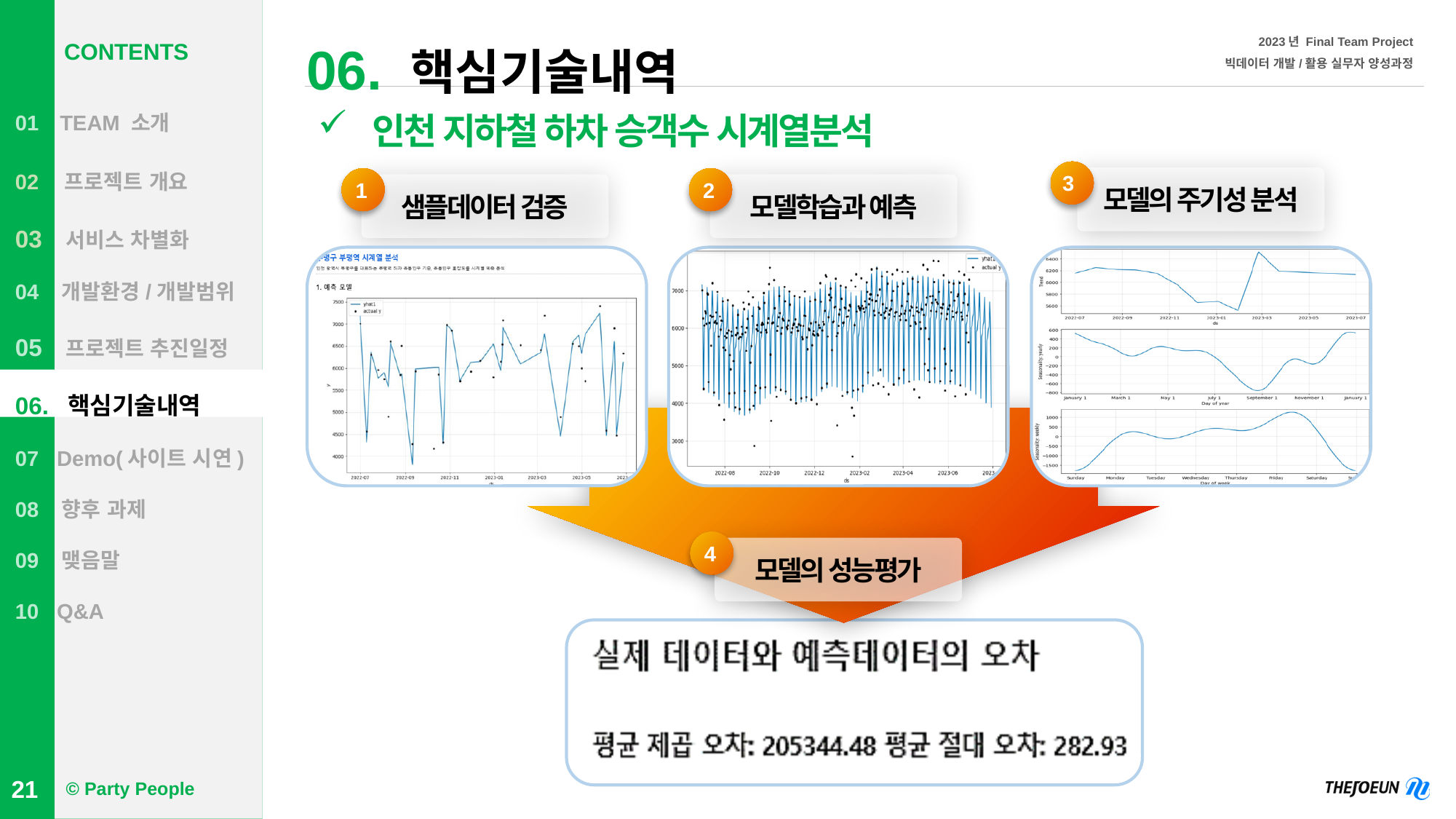

# 06. 핵심기술내역
CONTENTS
01.  TEAM 소개
02.  프로젝트 개요
03   서비스 차별화
04   개발환경/개발범위
05   프로젝트 추진일정
06.  핵심기술내역
07   Demo(사이트 시연)
08   향후 과제
09   맺음말
10   Q&A
인천 지하철 하차 승객수 시계열분석

3
모델의 주기성 분석

1

2
샘플데이터 검증
모델학습과 예측

4
모델의 성능평가

21